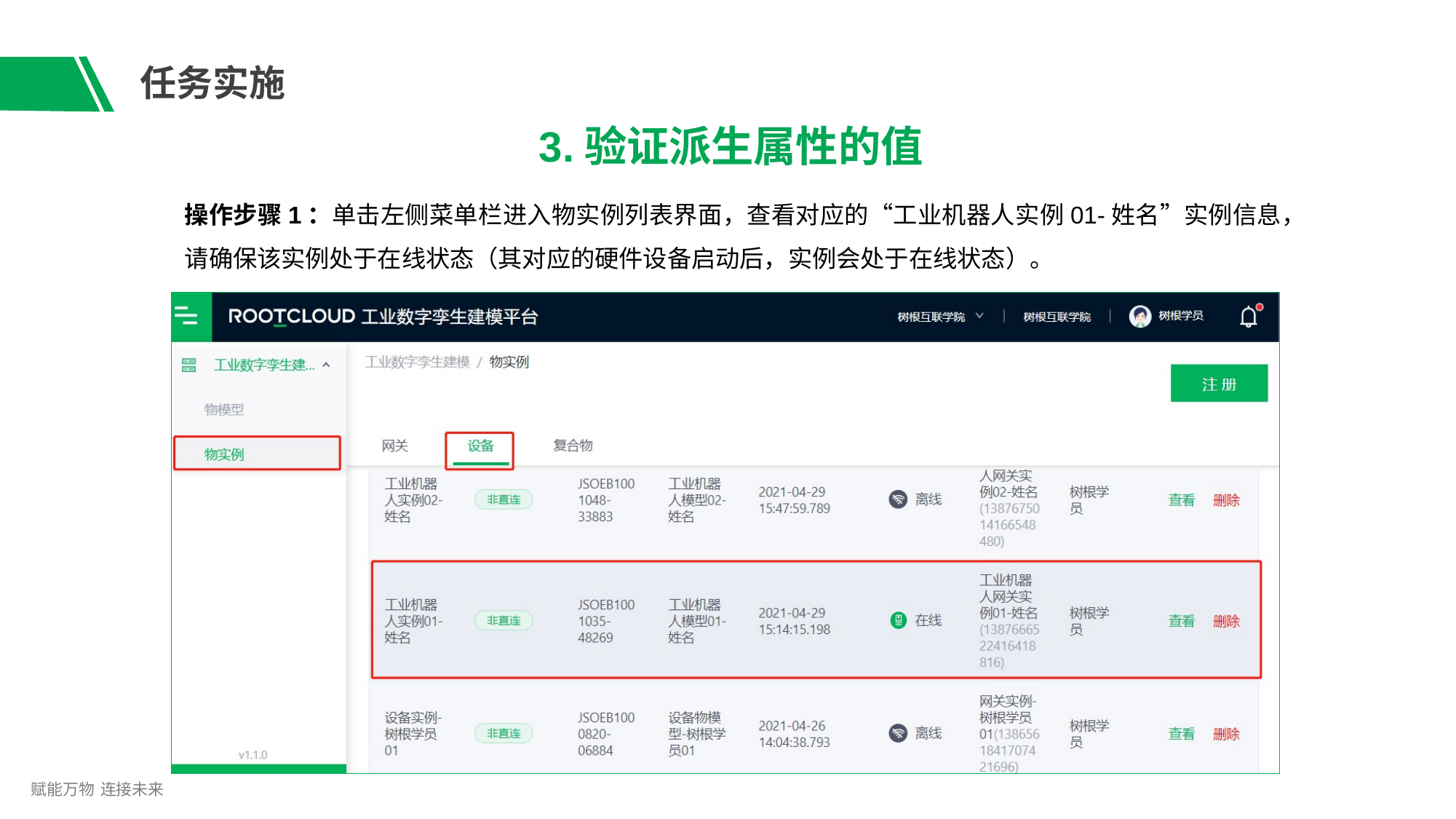

# 任务实施
3.验证派生属性的值
操作步骤1：单击左侧菜单栏进入物实例列表界面，查看对应的“工业机器人实例01-姓名”实例信息，
请确保该实例处于在线状态（其对应的硬件设备启动后，实例会处于在线状态）。

赋能万物 连接未来